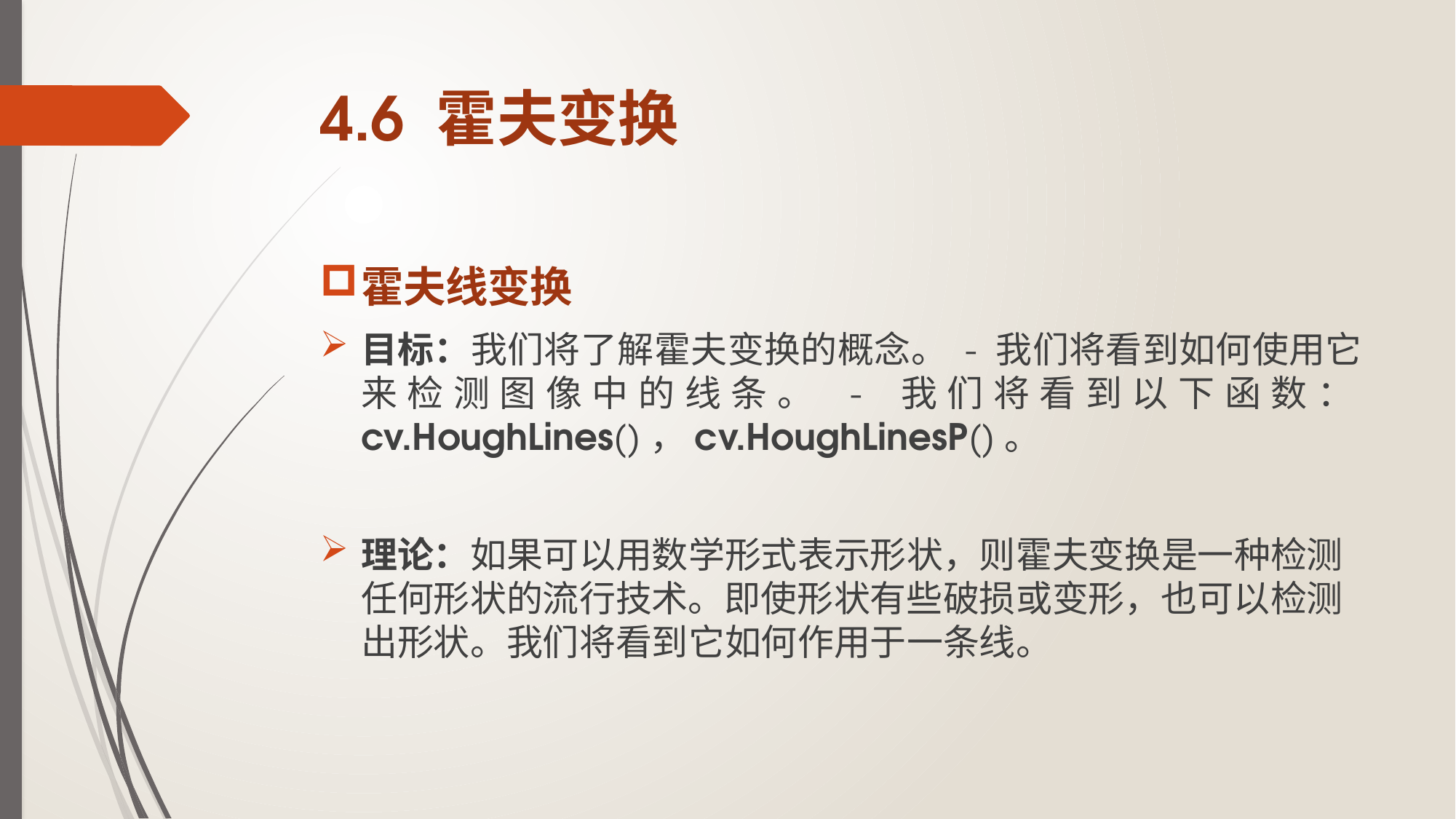

# 4.6 霍夫变换
霍夫线变换
目标：我们将了解霍夫变换的概念。 - 我们将看到如何使用它来检测图像中的线条。 - 我们将看到以下函数：cv.HoughLines()，cv.HoughLinesP()。

理论：如果可以用数学形式表示形状，则霍夫变换是一种检测任何形状的流行技术。即使形状有些破损或变形，也可以检测出形状。我们将看到它如何作用于一条线。